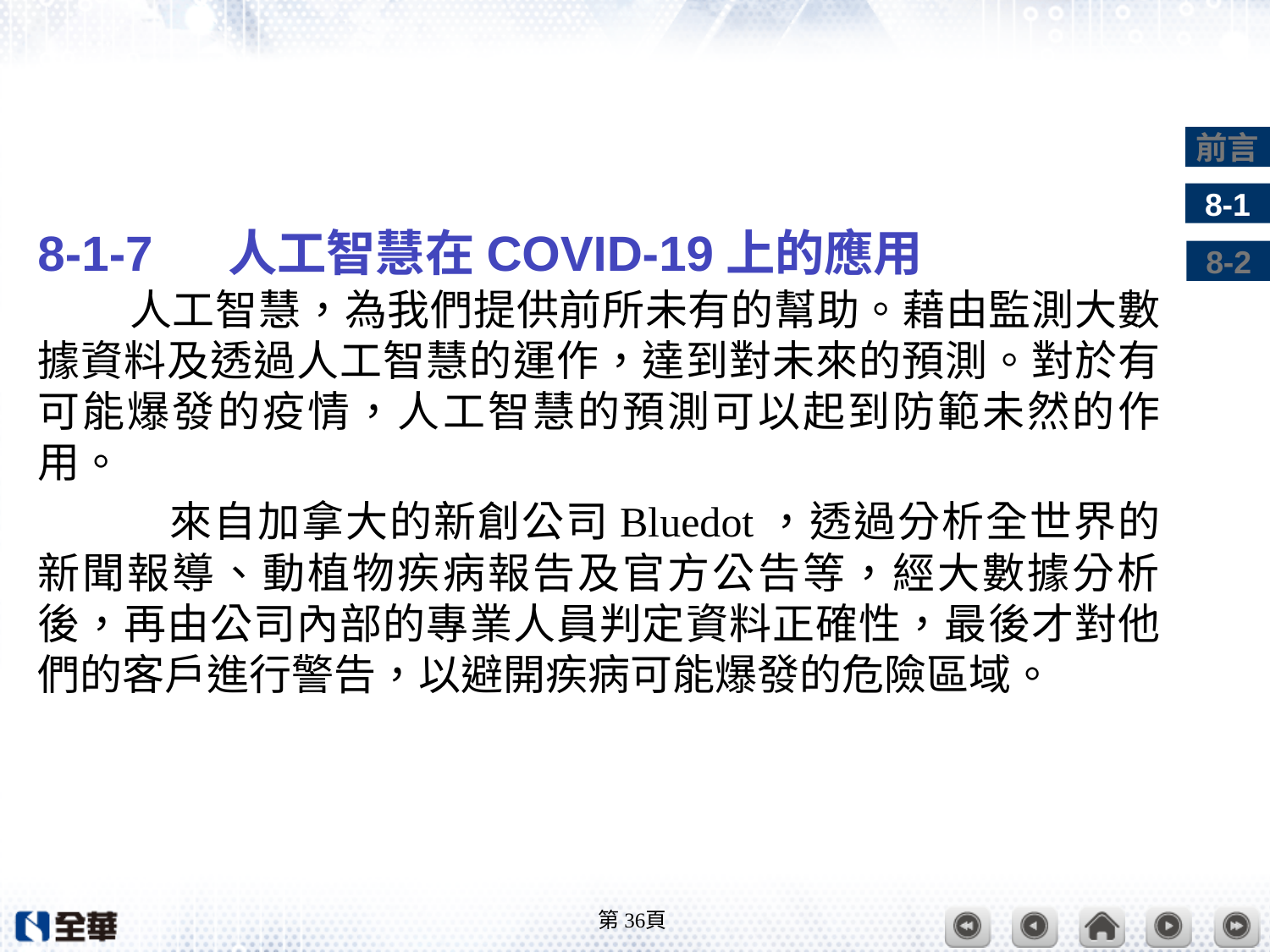

#
8-1-7 　人工智慧在COVID-19上的應用
        人工智慧，為我們提供前所未有的幫助。藉由監測大數據資料及透過人工智慧的運作，達到對未來的預測。對於有可能爆發的疫情，人工智慧的預測可以起到防範未然的作用。
 	來自加拿大的新創公司Bluedot，透過分析全世界的新聞報導、動植物疾病報告及官方公告等，經大數據分析後，再由公司內部的專業人員判定資料正確性，最後才對他們的客戶進行警告，以避開疾病可能爆發的危險區域。